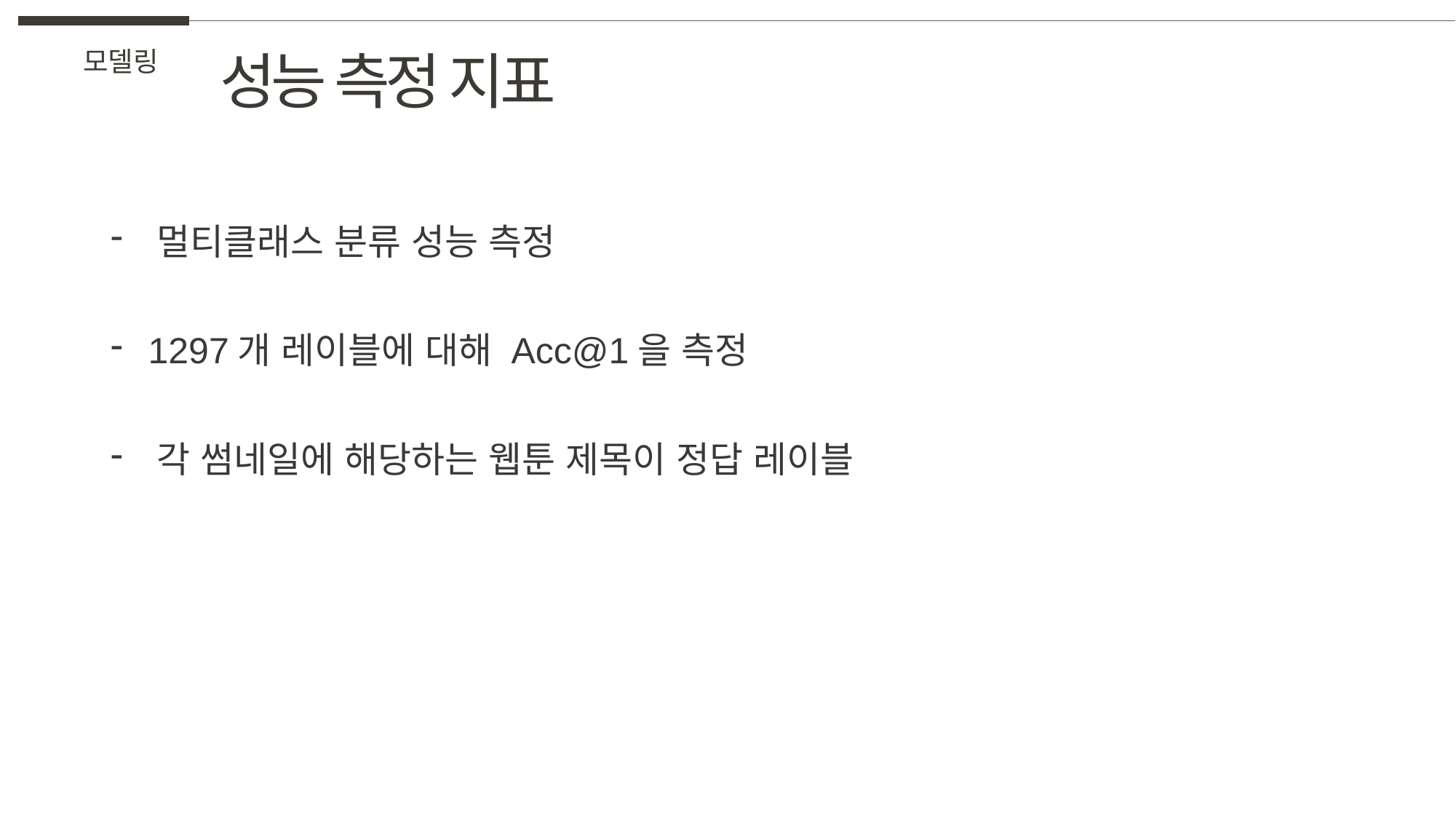

성능 측정 지표
모델링
 멀티클래스 분류 성능 측정

 1297개 레이블에 대해 Acc@1을 측정

 각 썸네일에 해당하는 웹툰 제목이 정답 레이블